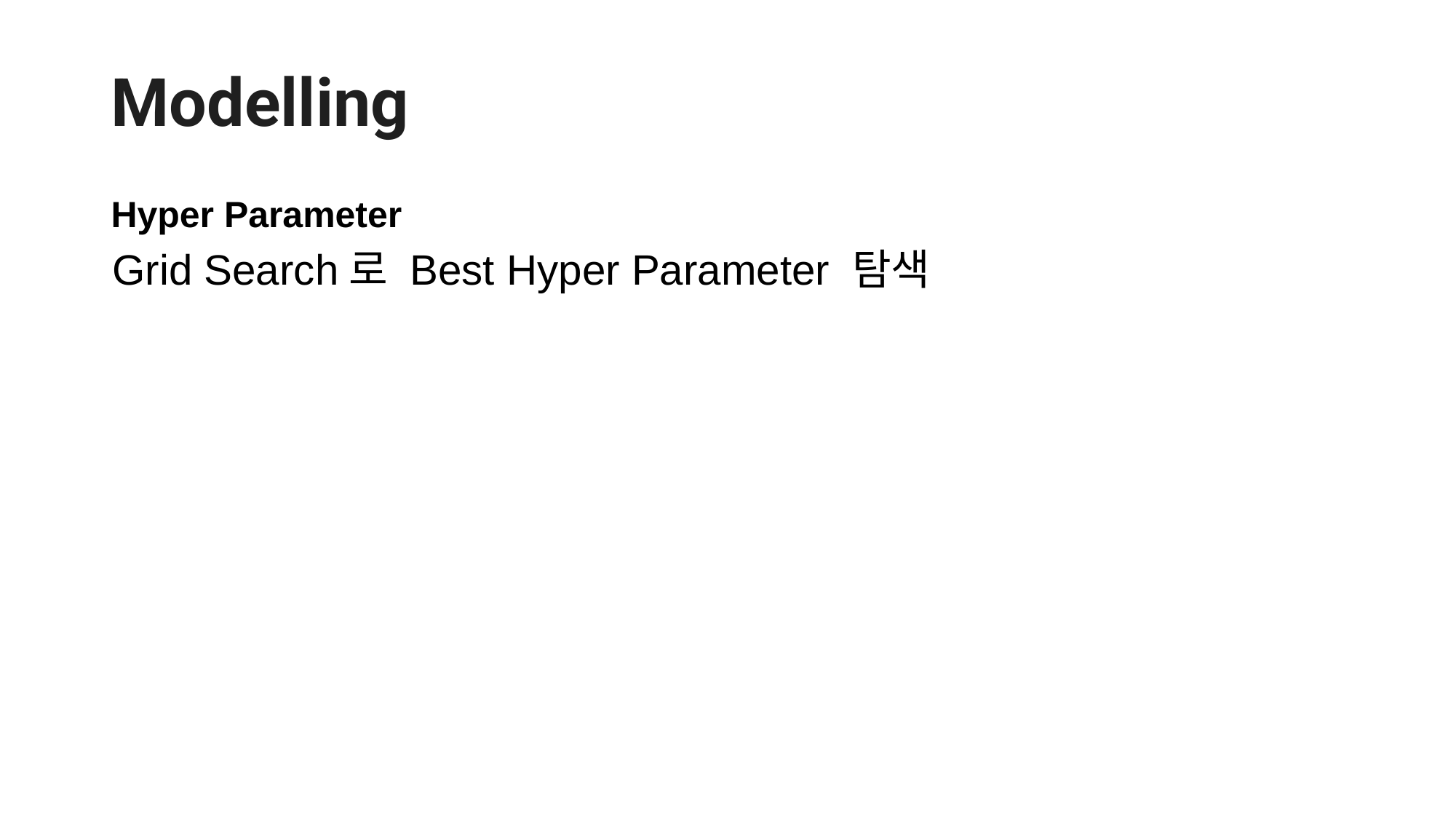

# Modelling
Hyper Parameter
Grid Search로 Best Hyper Parameter 탐색